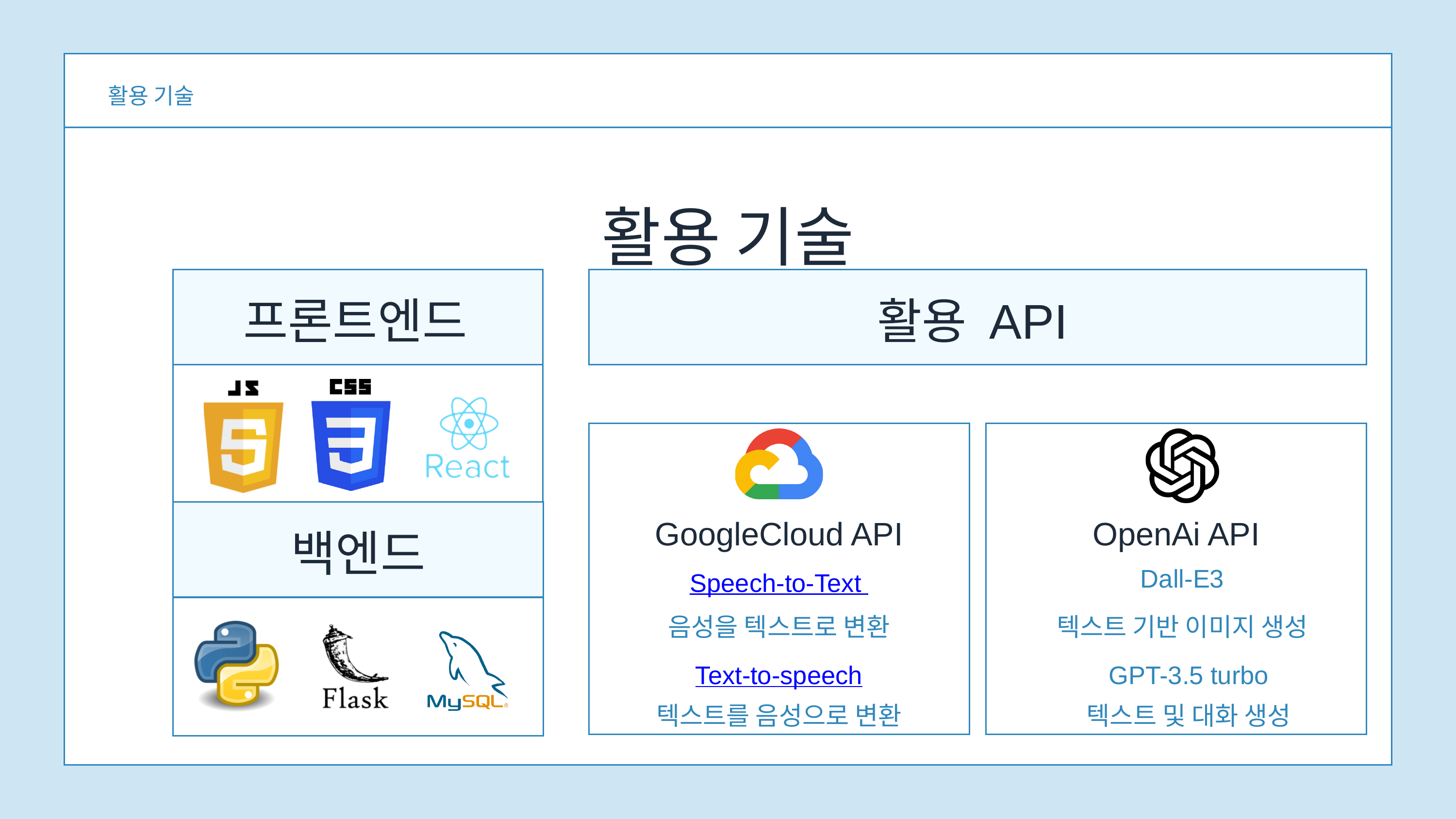

활용 기술

활용 기술

프론트엔드
활용 API

백엔드
OpenAi API
GoogleCloud API
Dall-E3
Speech-to-Text

텍스트 기반 이미지 생성
음성을 텍스트로 변환

GPT-3.5 turbo
Text-to-speech
텍스트 및 대화 생성
텍스트를 음성으로 변환